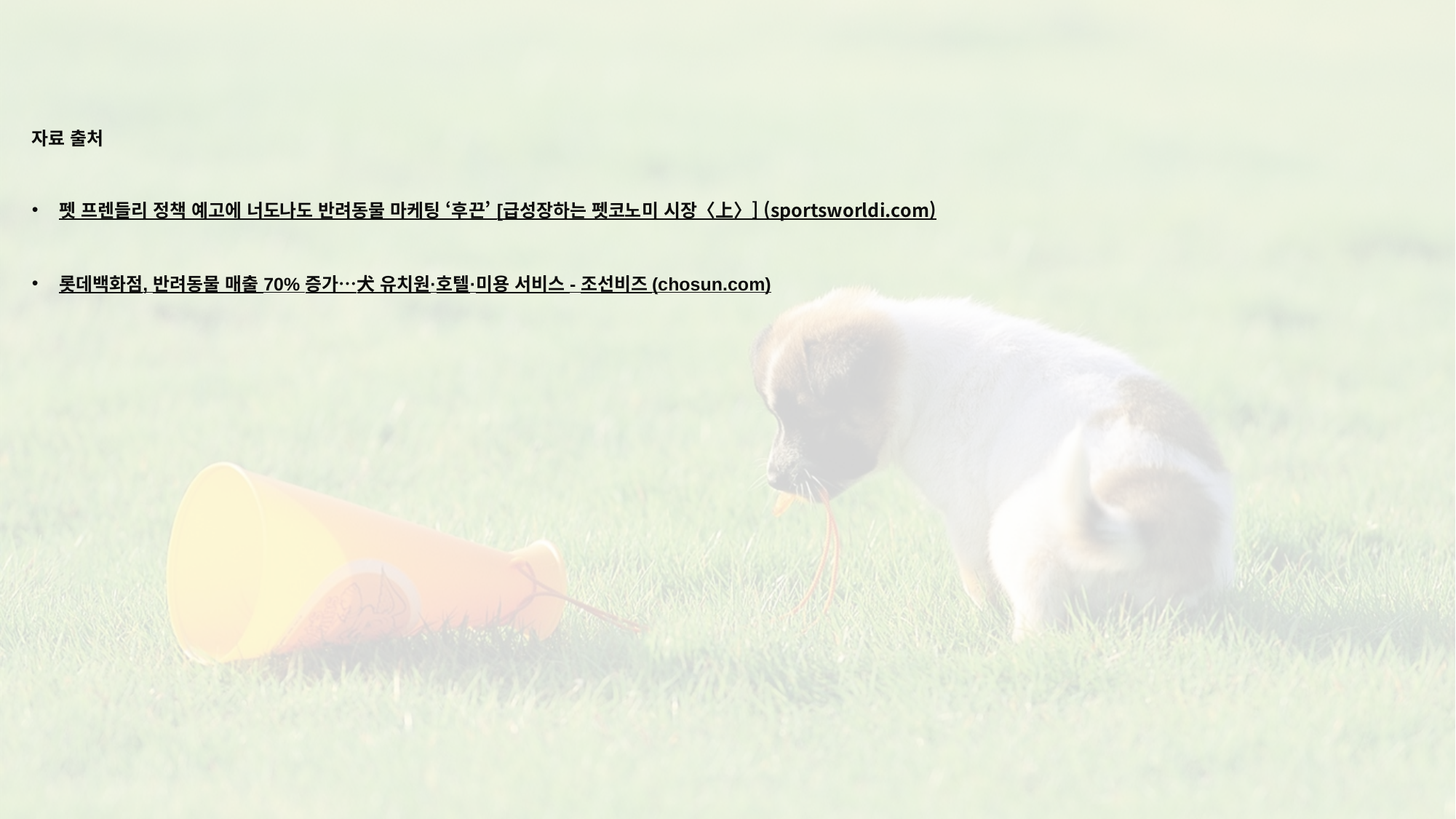

자료 출처

펫 프렌들리 정책 예고에 너도나도 반려동물 마케팅 ‘후끈’ [급성장하는 펫코노미 시장〈上〉] (sportsworldi.com)

롯데백화점, 반려동물 매출 70% 증가…犬 유치원·호텔·미용 서비스 - 조선비즈 (chosun.com)